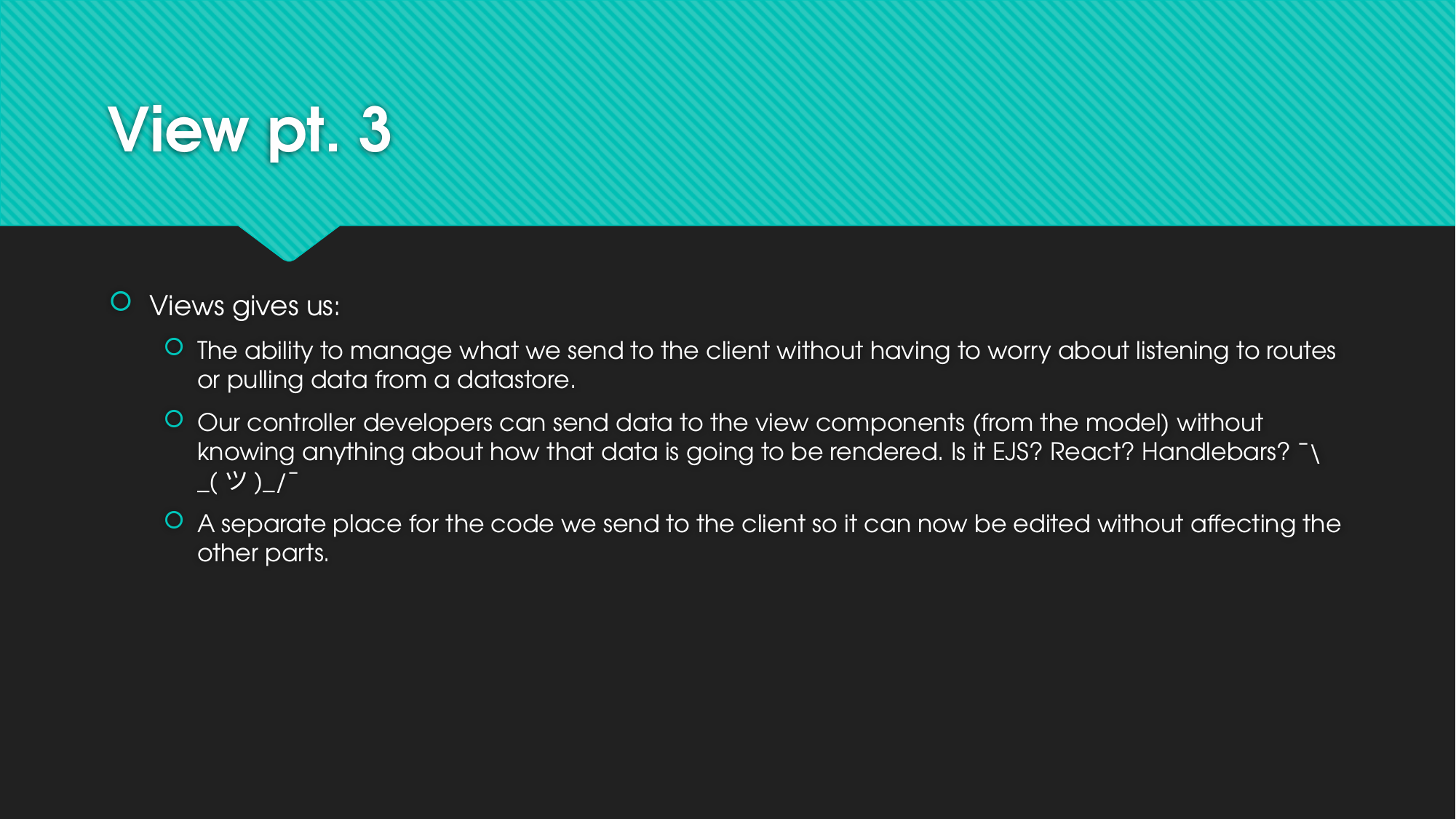

# View pt. 3
Views gives us:
The ability to manage what we send to the client without having to worry about listening to routes or pulling data from a datastore.
Our controller developers can send data to the view components (from the model) without knowing anything about how that data is going to be rendered. Is it EJS? React? Handlebars? ¯\_(ツ)_/¯
A separate place for the code we send to the client so it can now be edited without affecting the other parts.